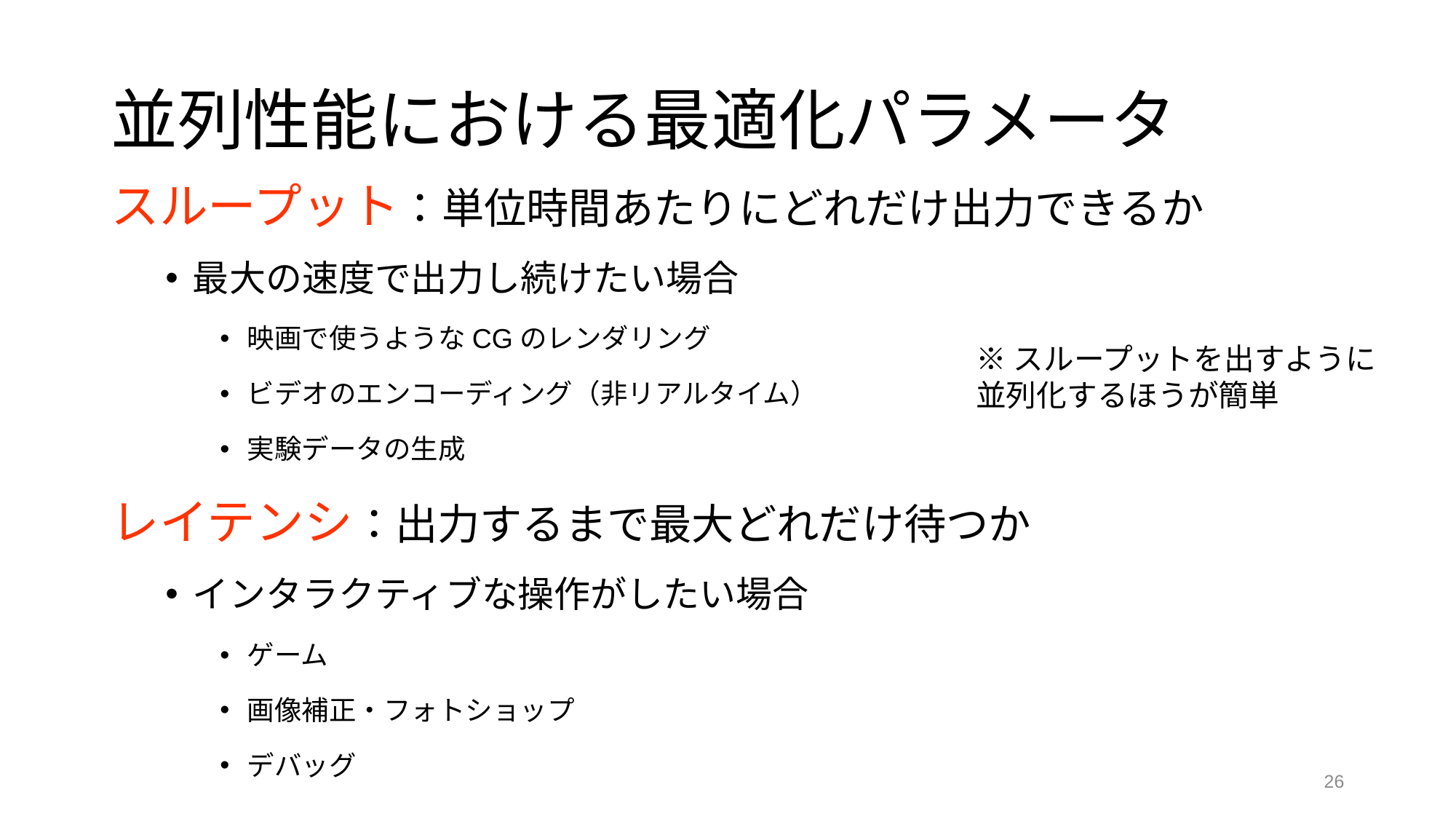

# 並列性能における最適化パラメータ
スループット：単位時間あたりにどれだけ出力できるか
最大の速度で出力し続けたい場合
映画で使うようなCGのレンダリング
ビデオのエンコーディング（非リアルタイム）
実験データの生成
レイテンシ：出力するまで最大どれだけ待つか
インタラクティブな操作がしたい場合
ゲーム
画像補正・フォトショップ
デバッグ
※スループットを出すように
並列化するほうが簡単
26